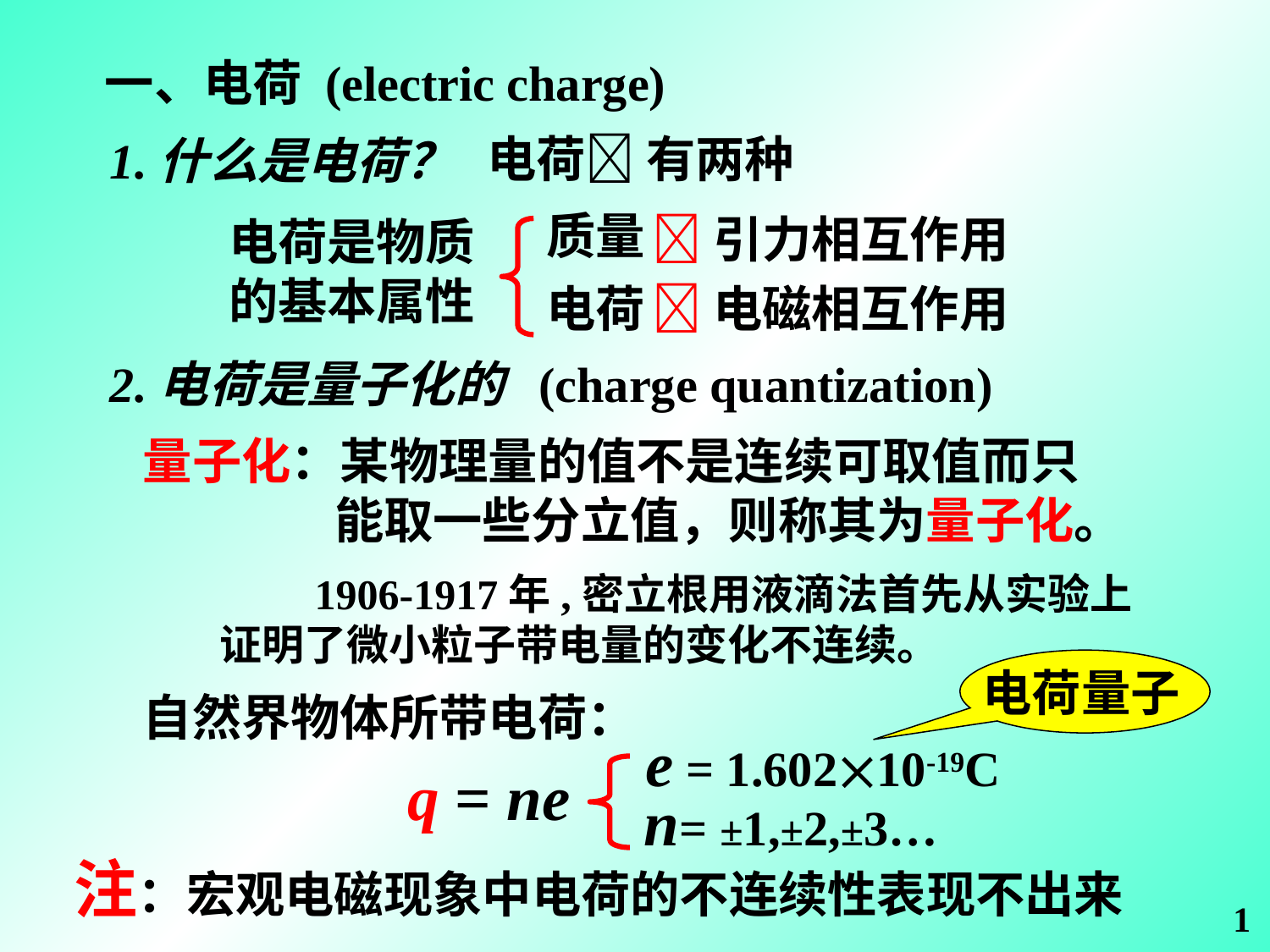

一、电荷 (electric charge)
电荷→ 有两种
1.什么是电荷？
质量
→引力相互作用
电荷是物质
的基本属性

电荷
→电磁相互作用
2.电荷是量子化的  (charge quantization)
量子化：某物理量的值不是连续可取值而只
                能取一些分立值，则称其为量子化。
         1906-1917年,密立根用液滴法首先从实验上
证明了微小粒子带电量的变化不连续。

电荷量子
自然界物体所带电荷：
e = 1.602×10-19C
q = ne

n= ±1,±2,±3…
注：宏观电磁现象中电荷的不连续性表现不出来
1